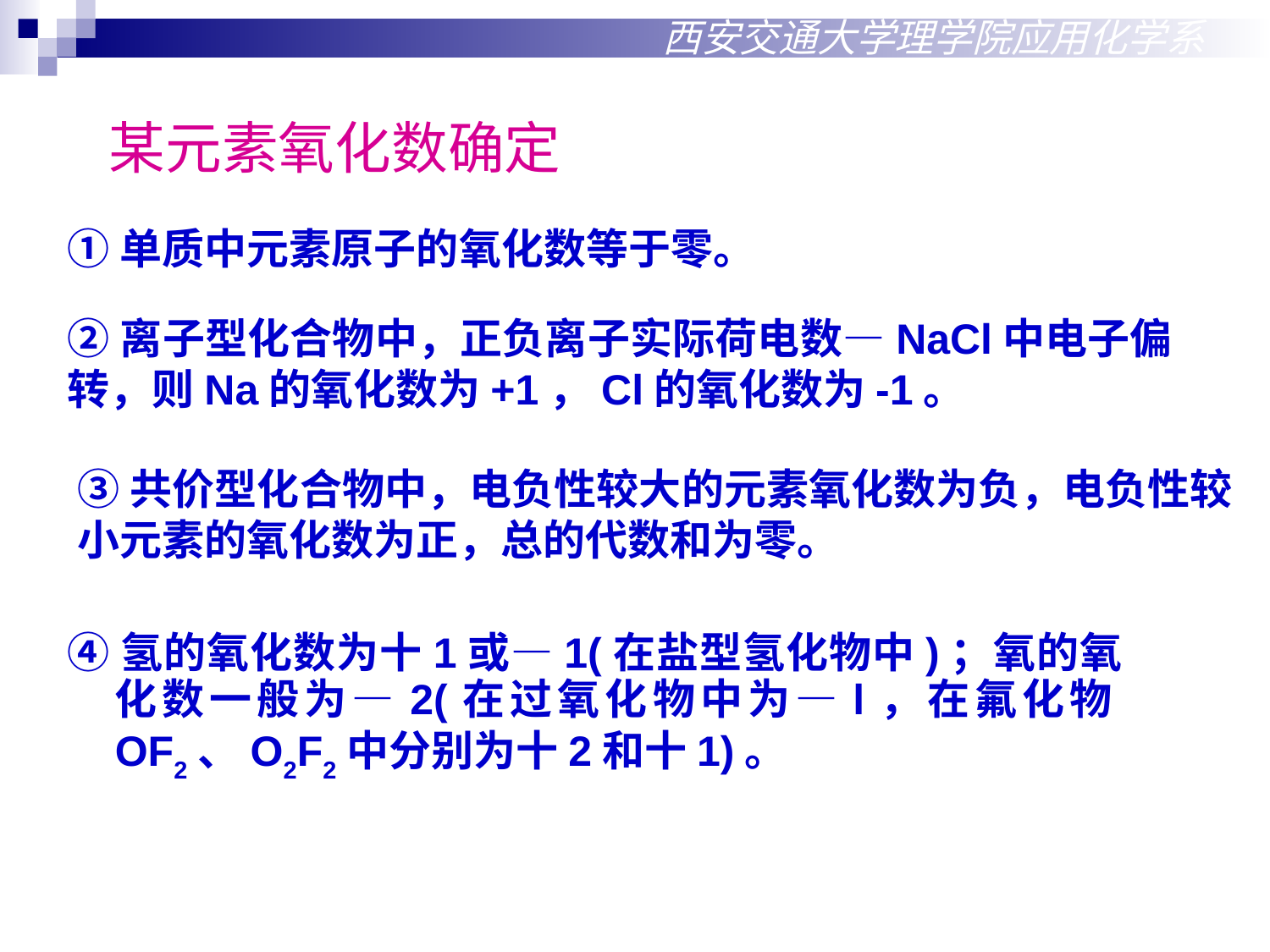

西安交通大学理学院应用化学系
某元素氧化数确定
①单质中元素原子的氧化数等于零。
②离子型化合物中，正负离子实际荷电数—NaCl中电子偏转，则Na的氧化数为+1，Cl的氧化数为-1。
③共价型化合物中，电负性较大的元素氧化数为负，电负性较小元素的氧化数为正，总的代数和为零。
④氢的氧化数为十1或—1(在盐型氢化物中)；氧的氧化数一般为—2(在过氧化物中为—l，在氟化物OF2、O2F2中分别为十2和十1)。